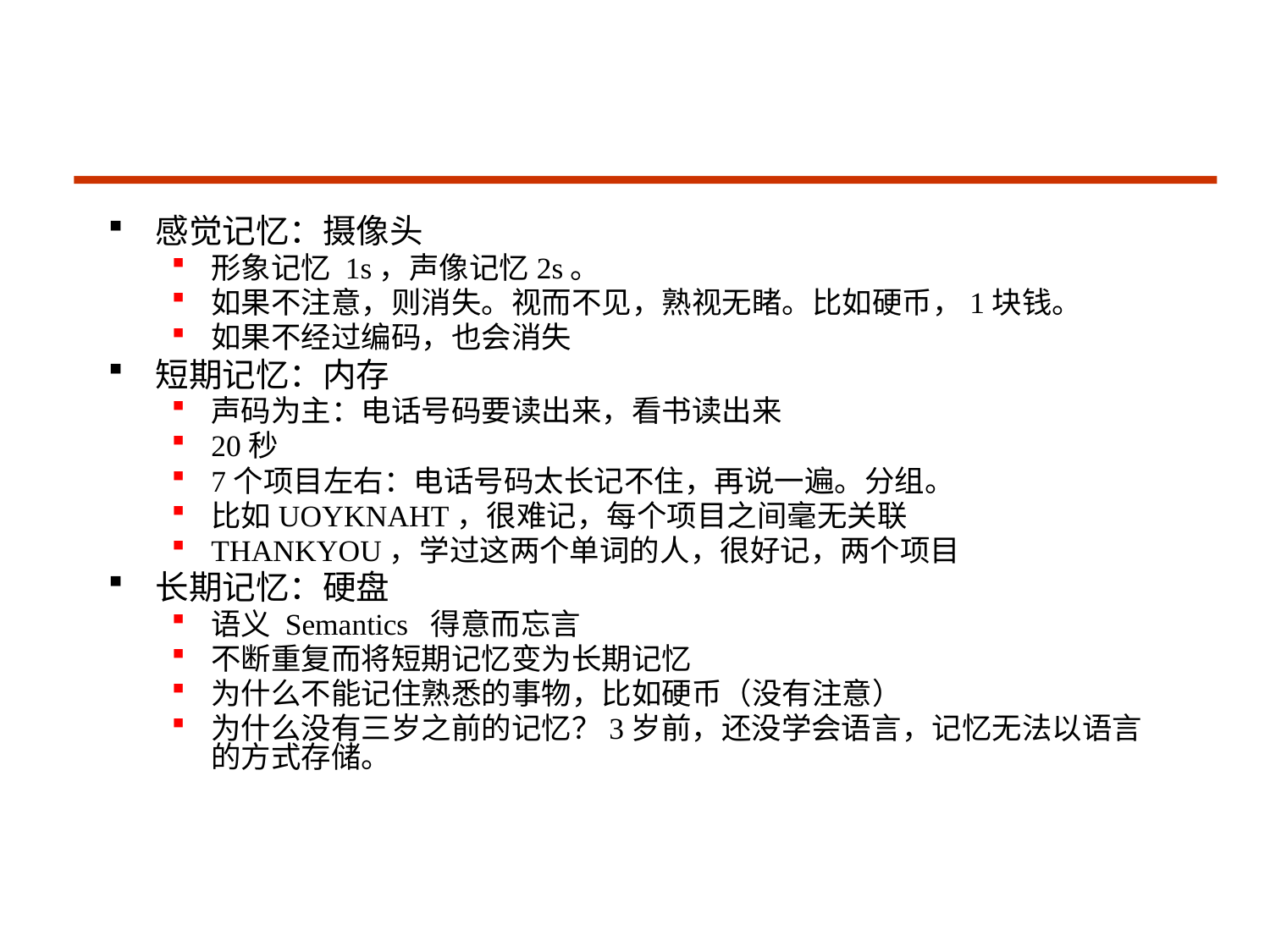

#
感觉记忆：摄像头
形象记忆 1s，声像记忆2s。
如果不注意，则消失。视而不见，熟视无睹。比如硬币，1块钱。
如果不经过编码，也会消失
短期记忆：内存
声码为主：电话号码要读出来，看书读出来
20秒
7个项目左右：电话号码太长记不住，再说一遍。分组。
比如UOYKNAHT，很难记，每个项目之间毫无关联
THANKYOU，学过这两个单词的人，很好记，两个项目
长期记忆：硬盘
语义 Semantics  得意而忘言
不断重复而将短期记忆变为长期记忆
为什么不能记住熟悉的事物，比如硬币（没有注意）
为什么没有三岁之前的记忆？3岁前，还没学会语言，记忆无法以语言的方式存储。